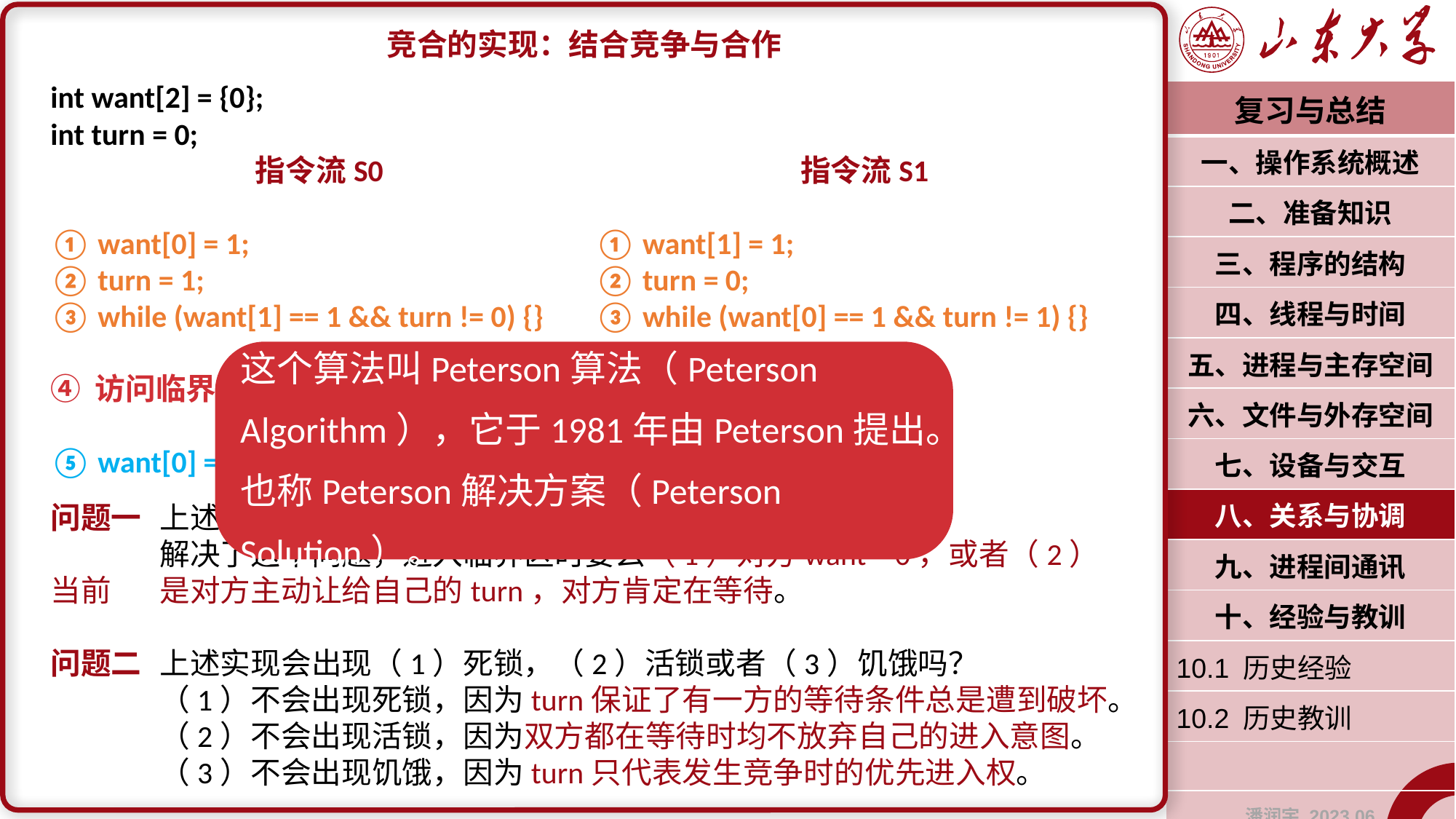

竞合的实现：结合竞争与合作

问题一	上述实现解决了临界区的互斥问题吗？为什么？
	解决了这个问题，进入临界区时要么（1）对方want = 0，或者（2）当前	是对方主动让给自己的turn，对方肯定在等待。

问题二	上述实现会出现（1）死锁，（2）活锁或者（3）饥饿吗？
	（1）不会出现死锁，因为turn保证了有一方的等待条件总是遭到破坏。
	（2）不会出现活锁，因为双方都在等待时均不放弃自己的进入意图。
	（3）不会出现饥饿，因为turn只代表发生竞争时的优先进入权。
int want[2] = {0};
int turn = 0;
指令流S0

① want[0] = 1;
② turn = 1;
③ while (want[1] == 1 && turn != 0) {}

④ 访问临界资源;

⑤ want[0] = 0;

指令流S1

① want[1] = 1;
② turn = 0;
③ while (want[0] == 1 && turn != 1) {}

④ 访问临界资源;

⑤ want[1] = 0;
| 复习与总结 |
| --- |
| 一、操作系统概述 |
| 二、准备知识 |
| 三、程序的结构 |
| 四、线程与时间 |
| 五、进程与主存空间 |
| 六、文件与外存空间 |
| 七、设备与交互 |
| 八、关系与协调 |
| 九、进程间通讯 |
| 十、经验与教训 |
| 10.1 历史经验 |
| 10.2 历史教训 |
|  |
| 潘润宇 2023.06 |
这个算法叫Peterson算法（Peterson Algorithm），它于1981年由Peterson提出。也称Peterson解决方案（Peterson Solution）。